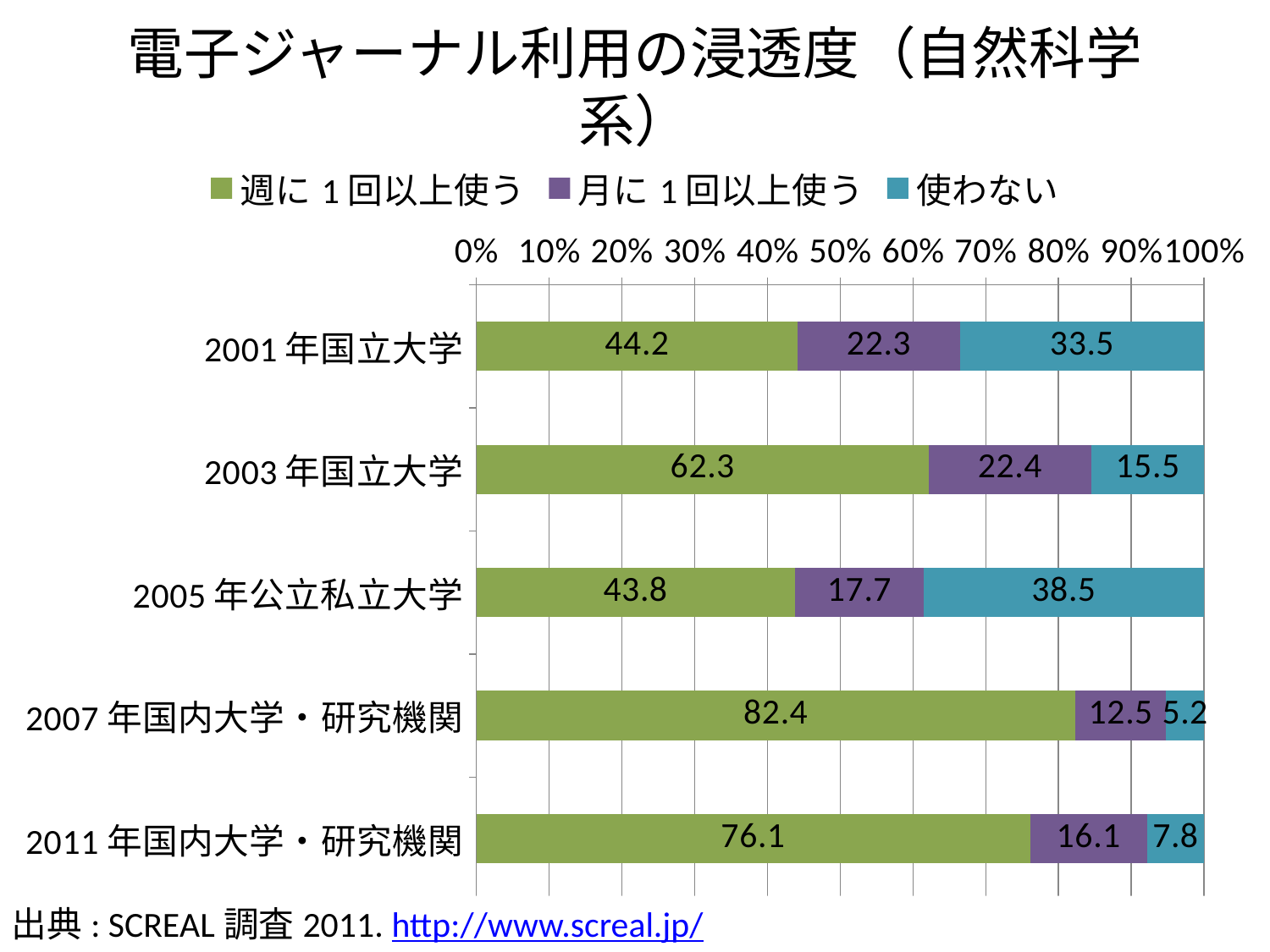

# 電子ジャーナル利用の浸透度（自然科学系）

[unsupported chart]

25
出典: SCREAL調査2011. http://www.screal.jp/